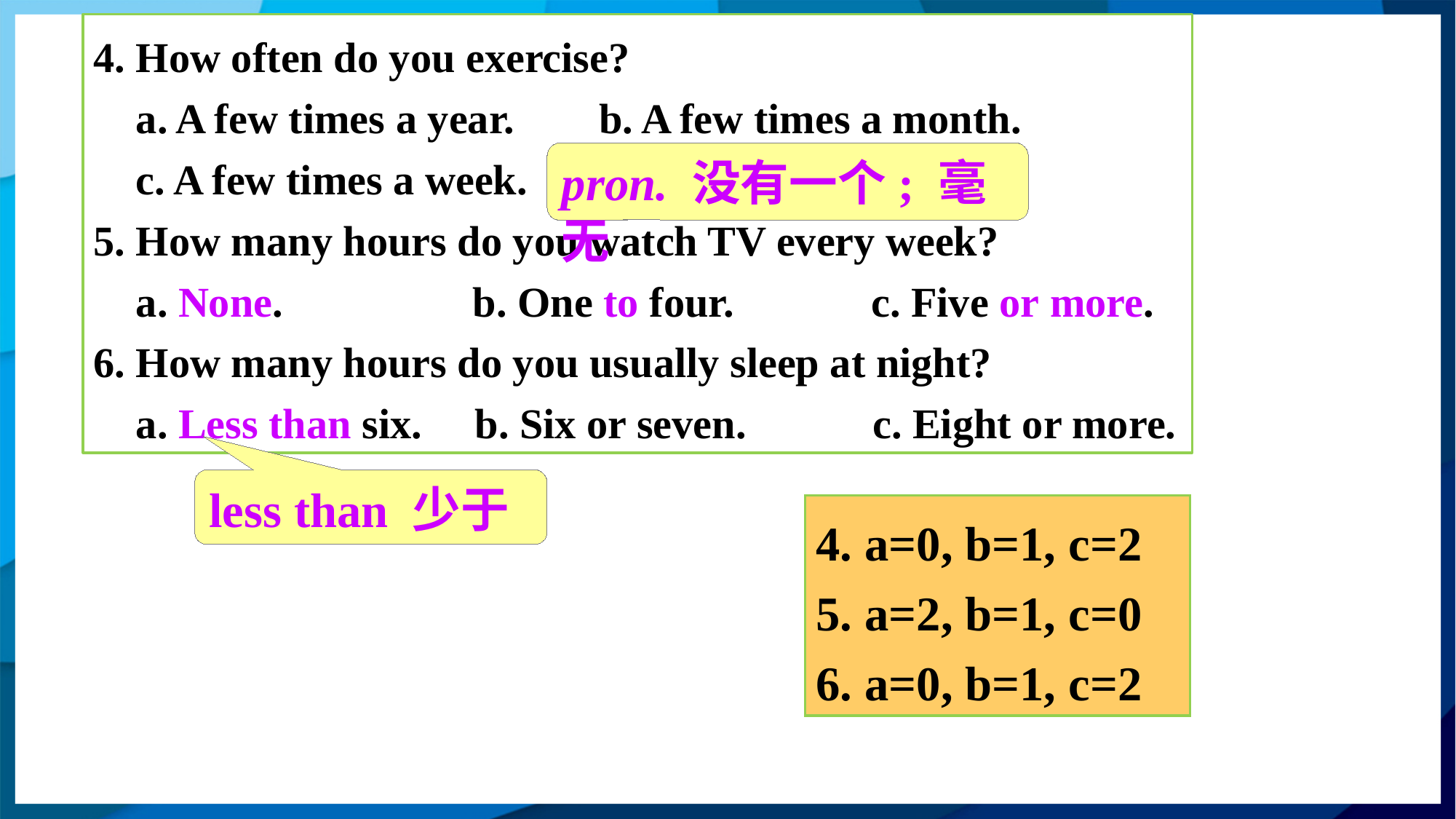

4. How often do you exercise?
    a. A few times a year.        b. A few times a month.
    c. A few times a week.
5. How many hours do you watch TV every week?
    a. None.                  b. One to four.             c. Five or more.
6. How many hours do you usually sleep at night?
    a. Less than six.     b. Six or seven.            c. Eight or more.
pron. 没有一个; 毫无
less than 少于
4. a=0, b=1, c=2
5. a=2, b=1, c=0
6. a=0, b=1, c=2